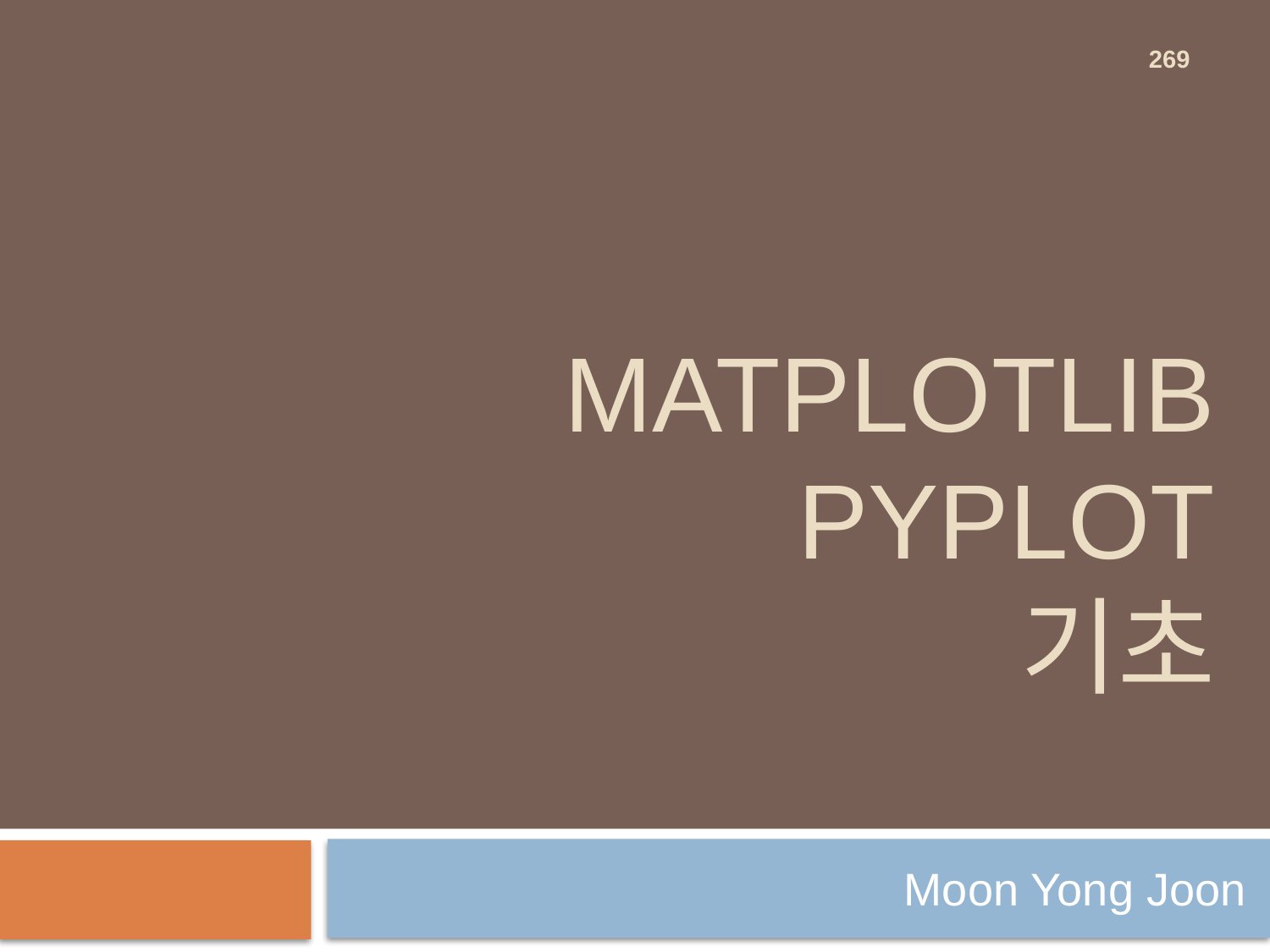

269
# MatPLOTLIB pyplot 기초
Moon Yong Joon